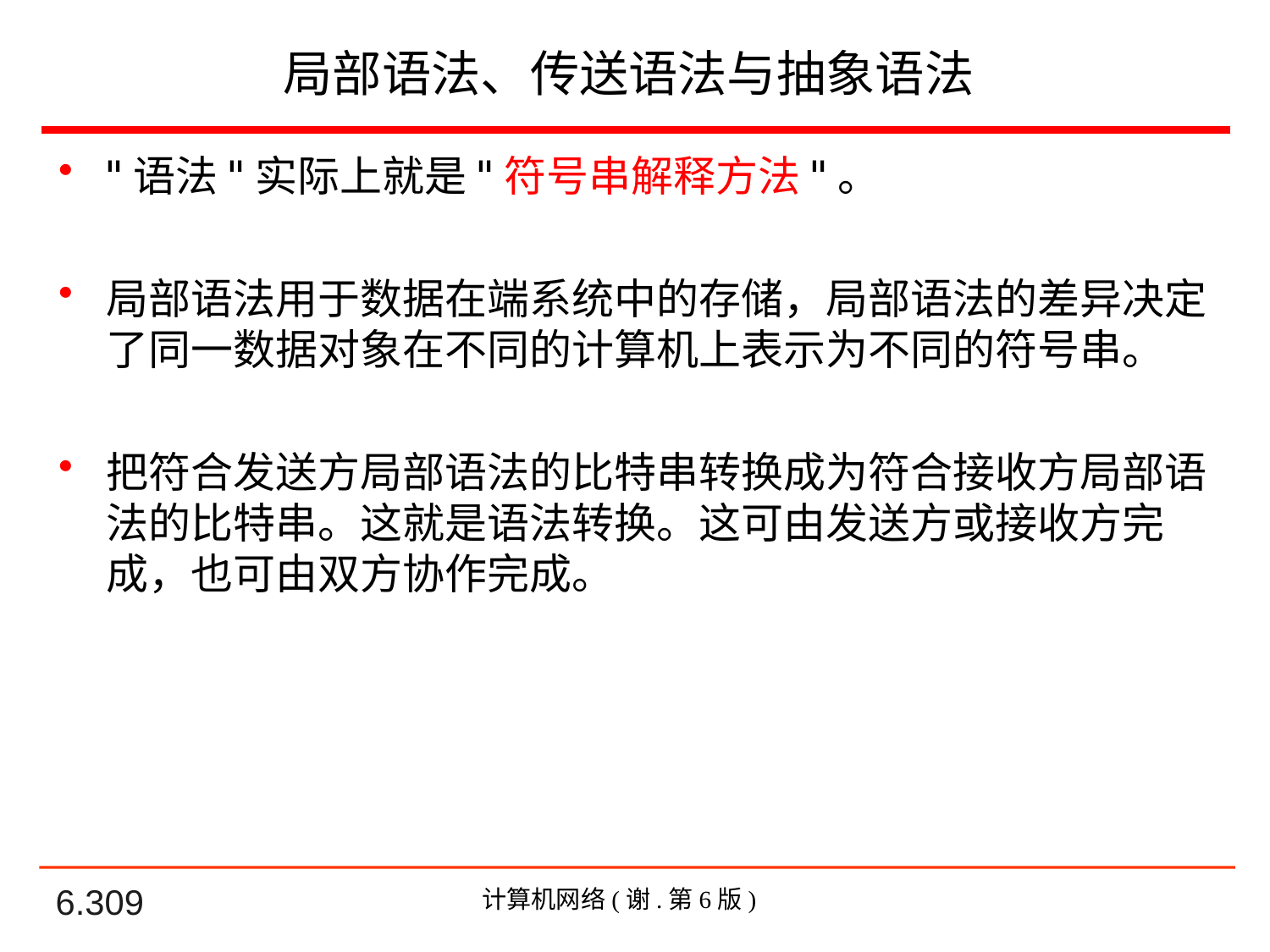

# 局部语法、传送语法与抽象语法
"语法"实际上就是"符号串解释方法"。

局部语法用于数据在端系统中的存储，局部语法的差异决定了同一数据对象在不同的计算机上表示为不同的符号串。

把符合发送方局部语法的比特串转换成为符合接收方局部语法的比特串。这就是语法转换。这可由发送方或接收方完成，也可由双方协作完成。